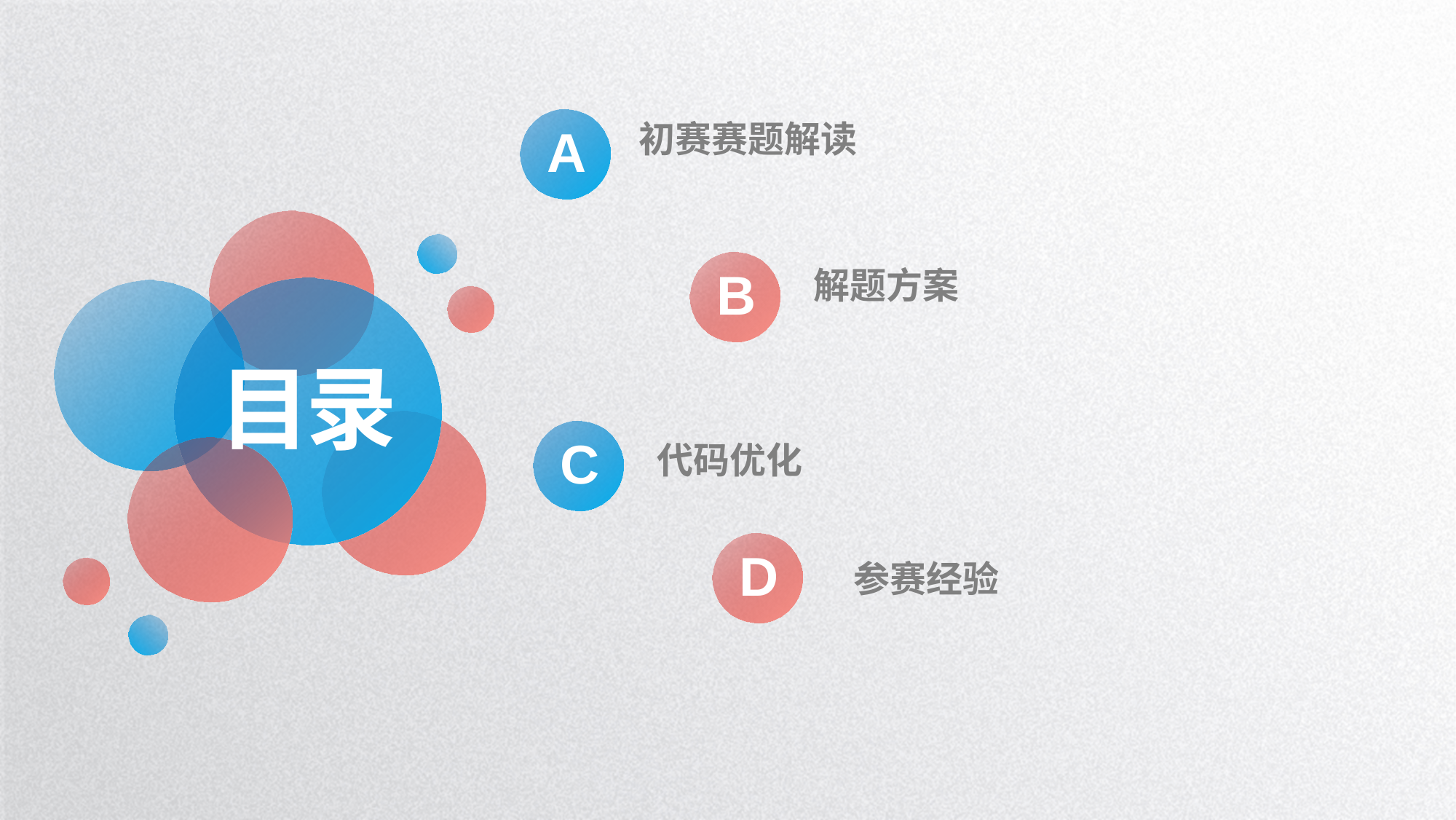

A
初赛赛题解读

B
解题方案

目录

C
代码优化

D
参赛经验